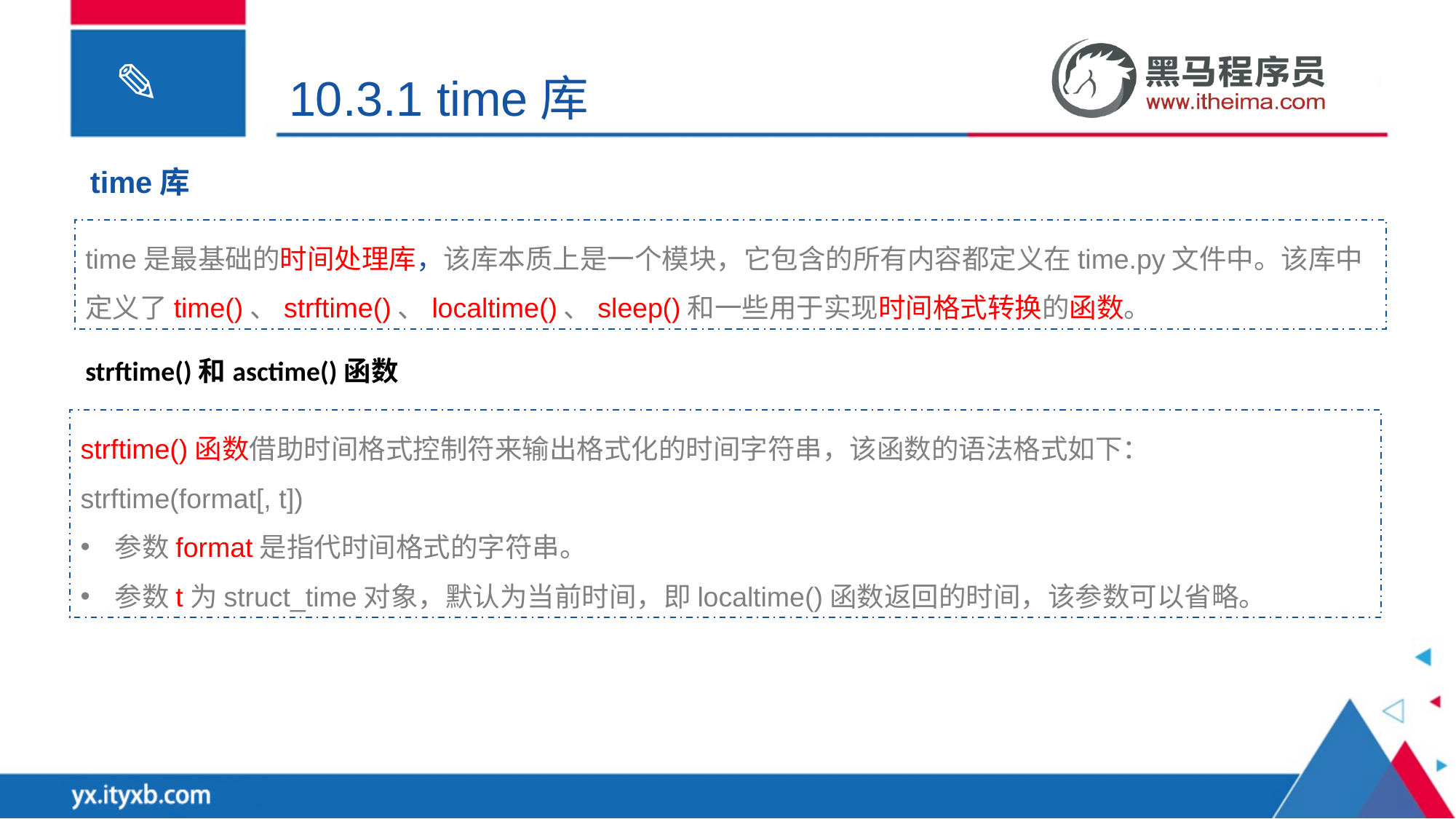

10.3.1 time库
time库
time是最基础的时间处理库，该库本质上是一个模块，它包含的所有内容都定义在time.py文件中。该库中定义了time()、strftime()、localtime()、sleep()和一些用于实现时间格式转换的函数。
strftime()和asctime()函数
strftime()函数借助时间格式控制符来输出格式化的时间字符串，该函数的语法格式如下：
strftime(format[, t])
参数format是指代时间格式的字符串。
参数t为struct_time对象，默认为当前时间，即localtime()函数返回的时间，该参数可以省略。